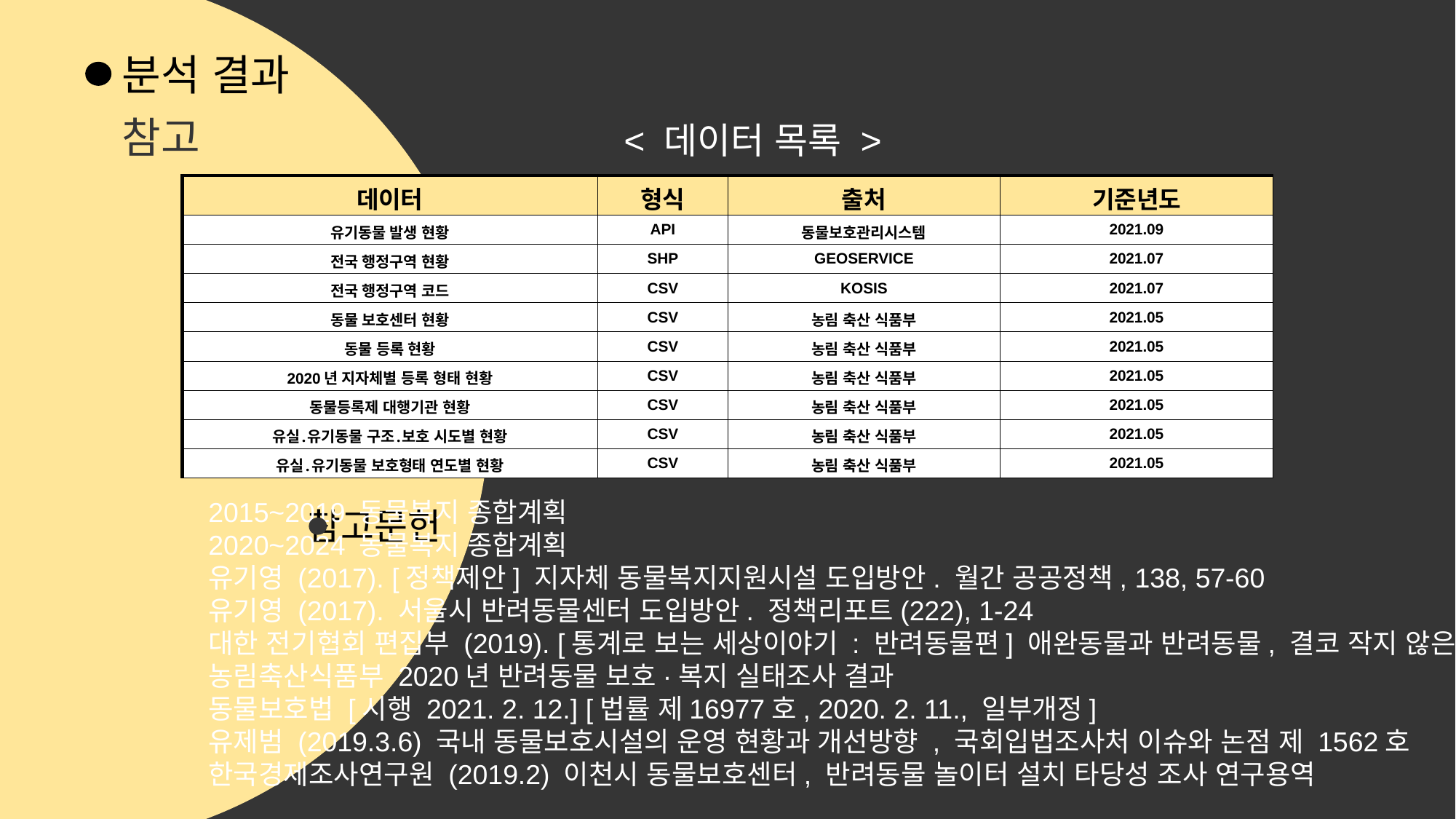

분석 결과

참고
< 데이터 목록 >
| 데이터 | 형식 | 출처 | 기준년도 |
| --- | --- | --- | --- |
| 유기동물 발생 현황 | API | 동물보호관리시스템 | 2021.09 |
| 전국 행정구역 현황 | SHP | GEOSERVICE | 2021.07 |
| 전국 행정구역 코드 | CSV | KOSIS | 2021.07 |
| 동물 보호센터 현황 | CSV | 농림 축산 식품부 | 2021.05 |
| 동물 등록 현황 | CSV | 농림 축산 식품부 | 2021.05 |
| 2020년 지자체별 등록 형태 현황 | CSV | 농림 축산 식품부 | 2021.05 |
| 동물등록제 대행기관 현황 | CSV | 농림 축산 식품부 | 2021.05 |
| 유실․유기동물 구조․보호 시도별 현황 | CSV | 농림 축산 식품부 | 2021.05 |
| 유실․유기동물 보호형태 연도별 현황 | CSV | 농림 축산 식품부 | 2021.05 |
2015~2019 동물복지 종합계획
2020~2024 동물복지 종합계획
유기영 (2017). [정책제안] 지자체 동물복지지원시설 도입방안. 월간 공공정책, 138, 57-60
유기영 (2017). 서울시 반려동물센터 도입방안. 정책리포트(222), 1-24
대한 전기협회 편집부 (2019). [통계로 보는 세상이야기 : 반려동물편] 애완동물과 반려동물, 결코 작지 않은 차이. 전기저널, 59-60
농림축산식품부 2020년 반려동물 보호·복지 실태조사 결과
동물보호법 [시행 2021. 2. 12.] [법률 제16977호, 2020. 2. 11., 일부개정]
유제범 (2019.3.6) 국내 동물보호시설의 운영 현황과 개선방향 , 국회입법조사처 이슈와 논점 제 1562호
한국경제조사연구원 (2019.2) 이천시 동물보호센터, 반려동물 놀이터 설치 타당성 조사 연구용역
참고문헌